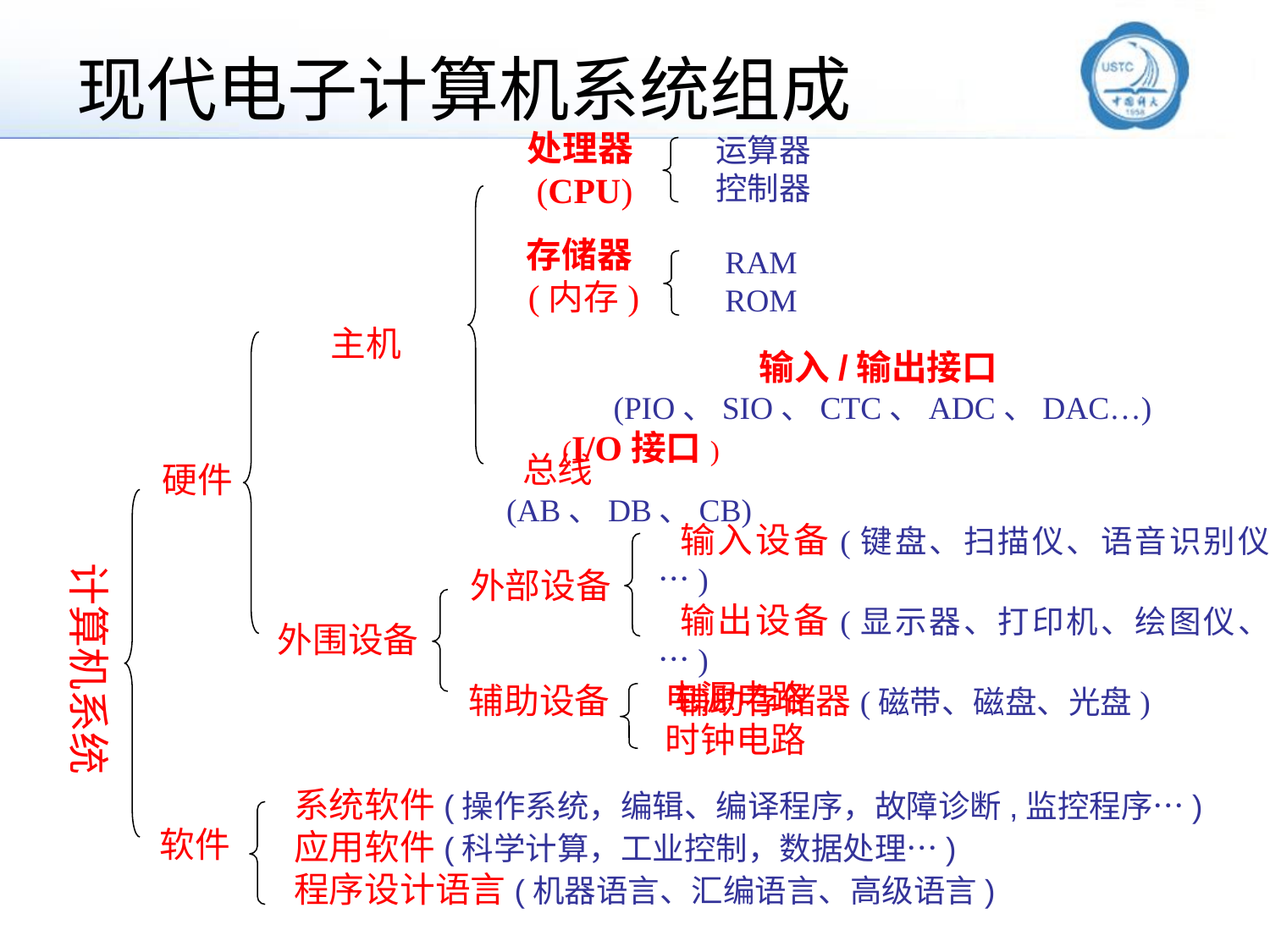

# 现代电子计算机系统组成
处理器
 (CPU)
运算器
控制器

存储器
 (内存)
RAM
ROM

主机

输入/输出接口(PIO、SIO、CTC、ADC、DAC…)
        (I/O接口)
 总线 (AB、DB、CB)
硬件
计算机系统

 输入设备(键盘、扫描仪、语音识别仪…)
 输出设备(显示器、打印机、绘图仪、…)
 辅助存储器(磁带、磁盘、光盘)

外部设备

外围设备
电源电路
时钟电路
辅助设备

系统软件(操作系统，编辑、编译程序，故障诊断,监控程序…)
应用软件(科学计算，工业控制，数据处理…)
程序设计语言(机器语言、汇编语言、高级语言)

软件